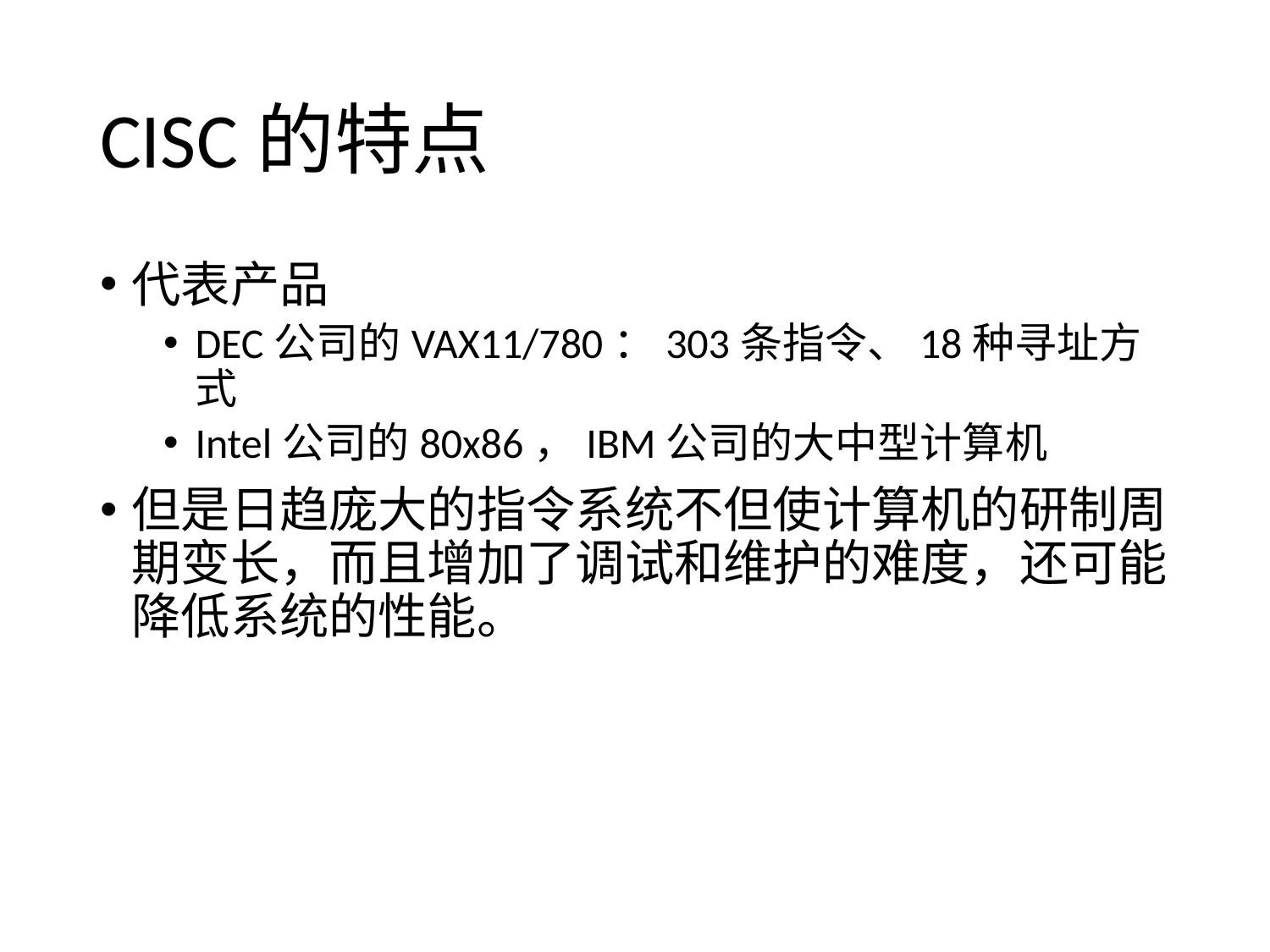

# CISC的特点
代表产品
DEC公司的VAX11/780：303条指令、18种寻址方式
Intel公司的80x86，IBM公司的大中型计算机
但是日趋庞大的指令系统不但使计算机的研制周期变长，而且增加了调试和维护的难度，还可能降低系统的性能。